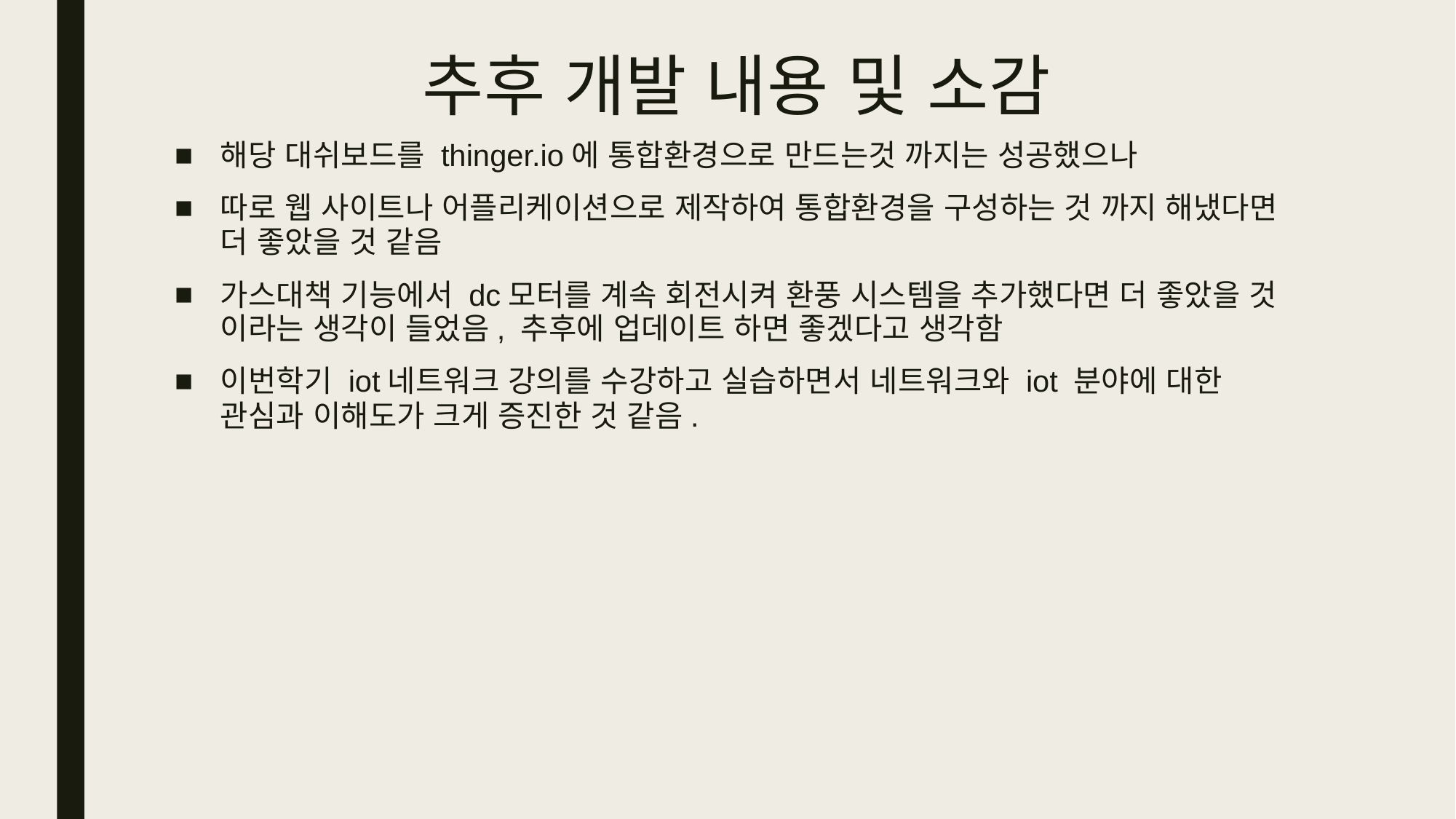

# 추후 개발 내용 및 소감
해당 대쉬보드를 thinger.io에 통합환경으로 만드는것 까지는 성공했으나
따로 웹 사이트나 어플리케이션으로 제작하여 통합환경을 구성하는 것 까지 해냈다면 더 좋았을 것 같음
가스대책 기능에서 dc모터를 계속 회전시켜 환풍 시스템을 추가했다면 더 좋았을 것 이라는 생각이 들었음, 추후에 업데이트 하면 좋겠다고 생각함
이번학기 iot네트워크 강의를 수강하고 실습하면서 네트워크와 iot 분야에 대한 관심과 이해도가 크게 증진한 것 같음.